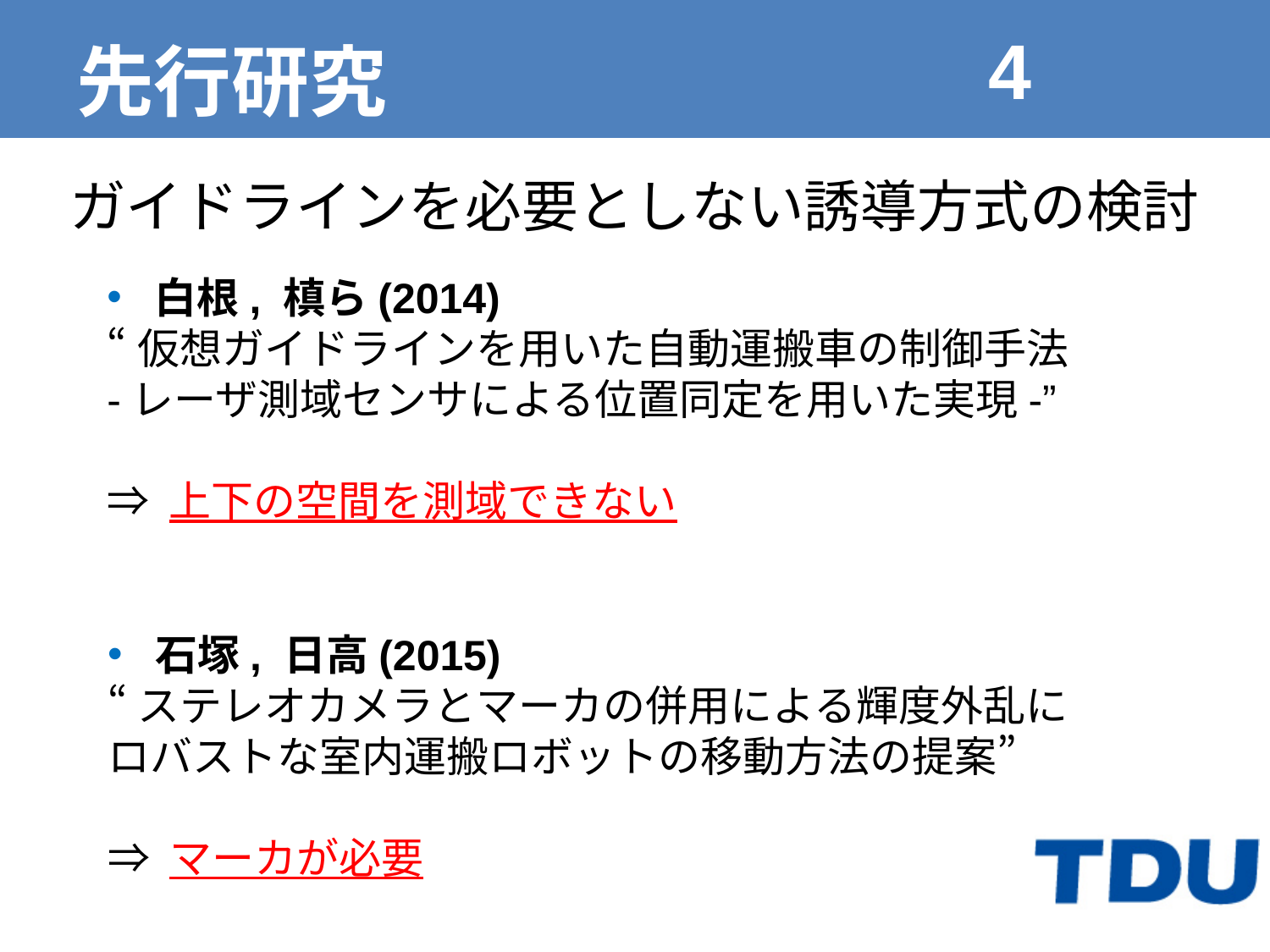

# 先行研究
ガイドラインを必要としない誘導方式の検討
白根, 槙ら(2014)
“仮想ガイドラインを用いた自動運搬車の制御手法
-レーザ測域センサによる位置同定を用いた実現-”

⇒ 上下の空間を測域できない
石塚, 日高(2015)
“ステレオカメラとマーカの併用による輝度外乱に
ロバストな室内運搬ロボットの移動方法の提案”

⇒ マーカが必要